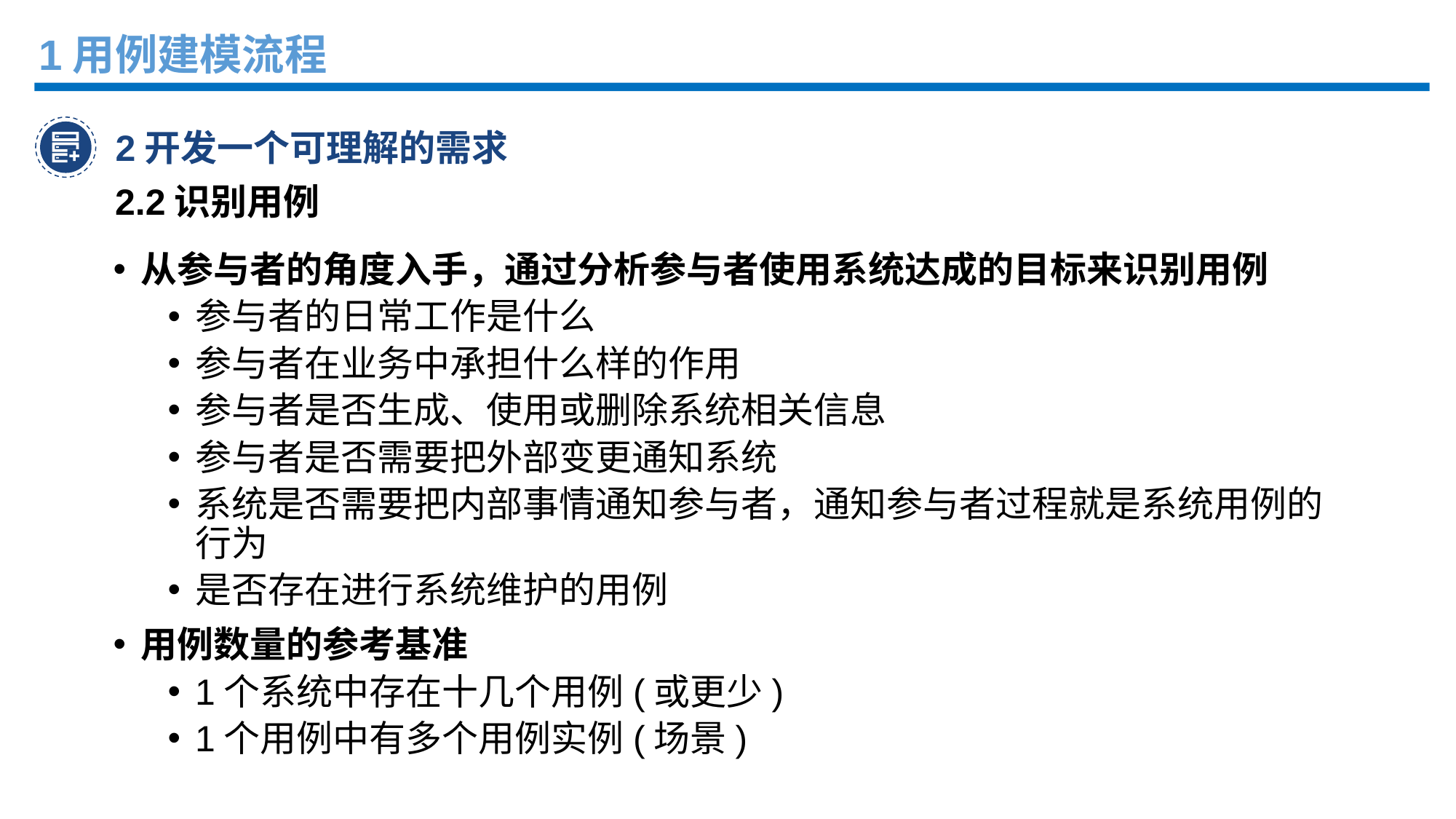

1用例建模流程

2开发一个可理解的需求

2.2识别用例
从参与者的角度入手，通过分析参与者使用系统达成的目标来识别用例
参与者的日常工作是什么
参与者在业务中承担什么样的作用
参与者是否生成、使用或删除系统相关信息
参与者是否需要把外部变更通知系统
系统是否需要把内部事情通知参与者，通知参与者过程就是系统用例的行为
是否存在进行系统维护的用例
用例数量的参考基准
1个系统中存在十几个用例(或更少)
1个用例中有多个用例实例(场景)